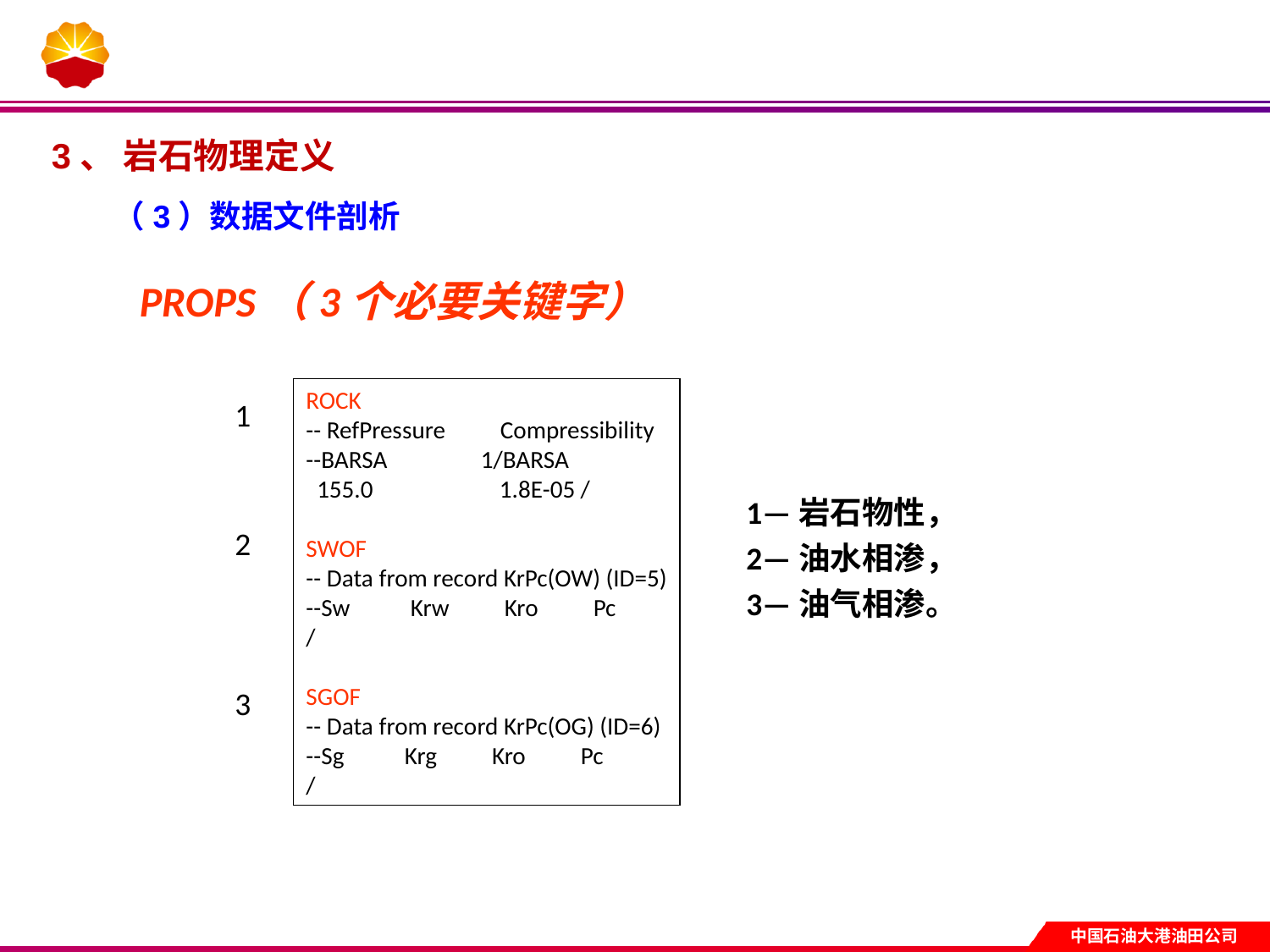

3、 岩石物理定义
（3）数据文件剖析
PROPS（3个必要关键字）
ROCK
-- RefPressure          Compressibility
--BARSA                 1/BARSA
  155.0                       1.8E-05 /

SWOF
-- Data from record KrPc(OW) (ID=5)
--Sw           Krw          Kro          Pc
/

SGOF
-- Data from record KrPc(OG) (ID=6)
--Sg           Krg          Kro          Pc
/
1
1—岩石物性，2—油水相渗，3—油气相渗。
2
3